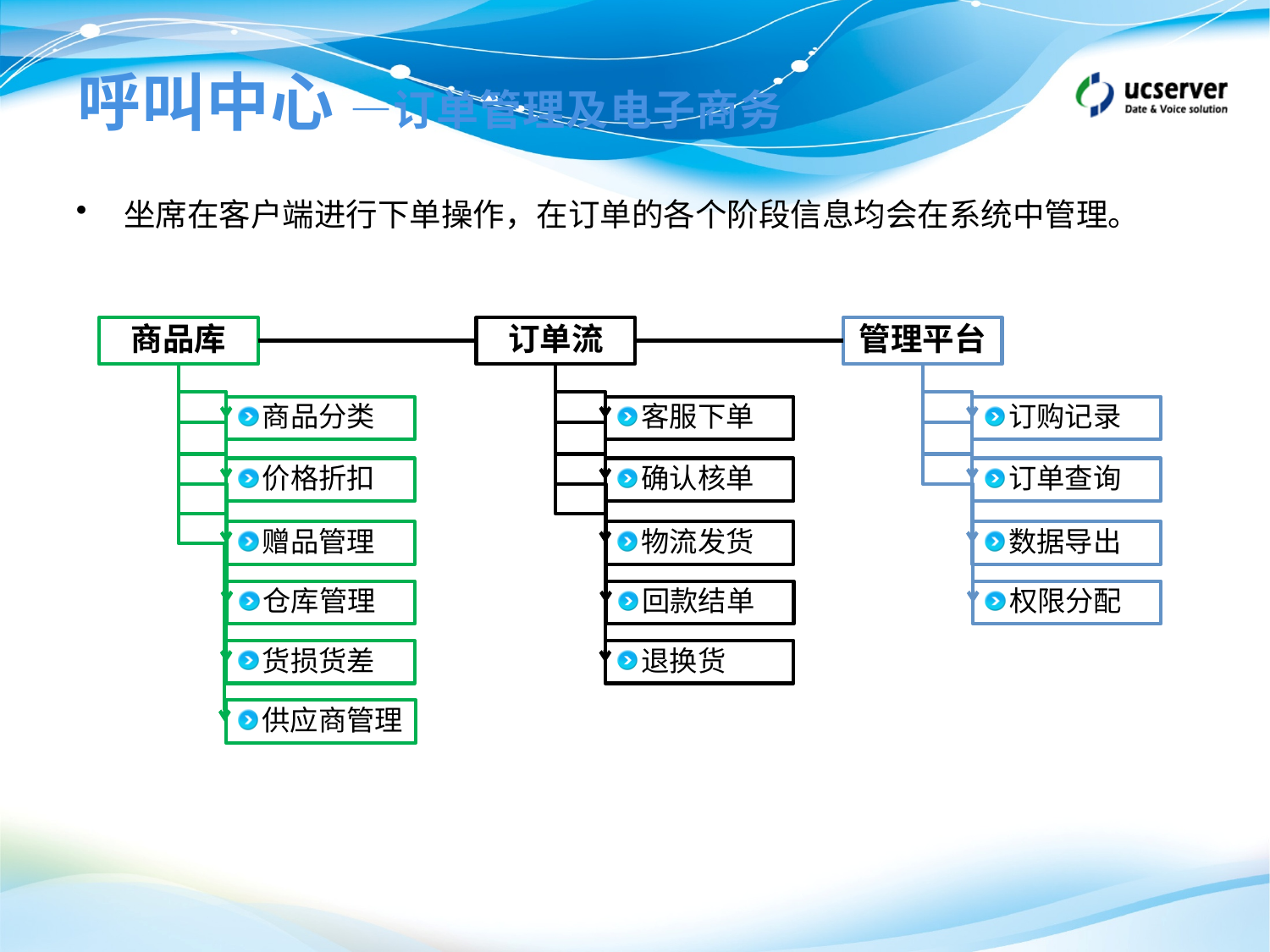

# 呼叫中心 —订单管理及电子商务
坐席在客户端进行下单操作，在订单的各个阶段信息均会在系统中管理。

商品库
商品分类
价格折扣
赠品管理
仓库管理
货损货差
供应商管理
订单流
客服下单
确认核单
物流发货
回款结单
退换货
管理平台
订购记录
订单查询
数据导出
权限分配